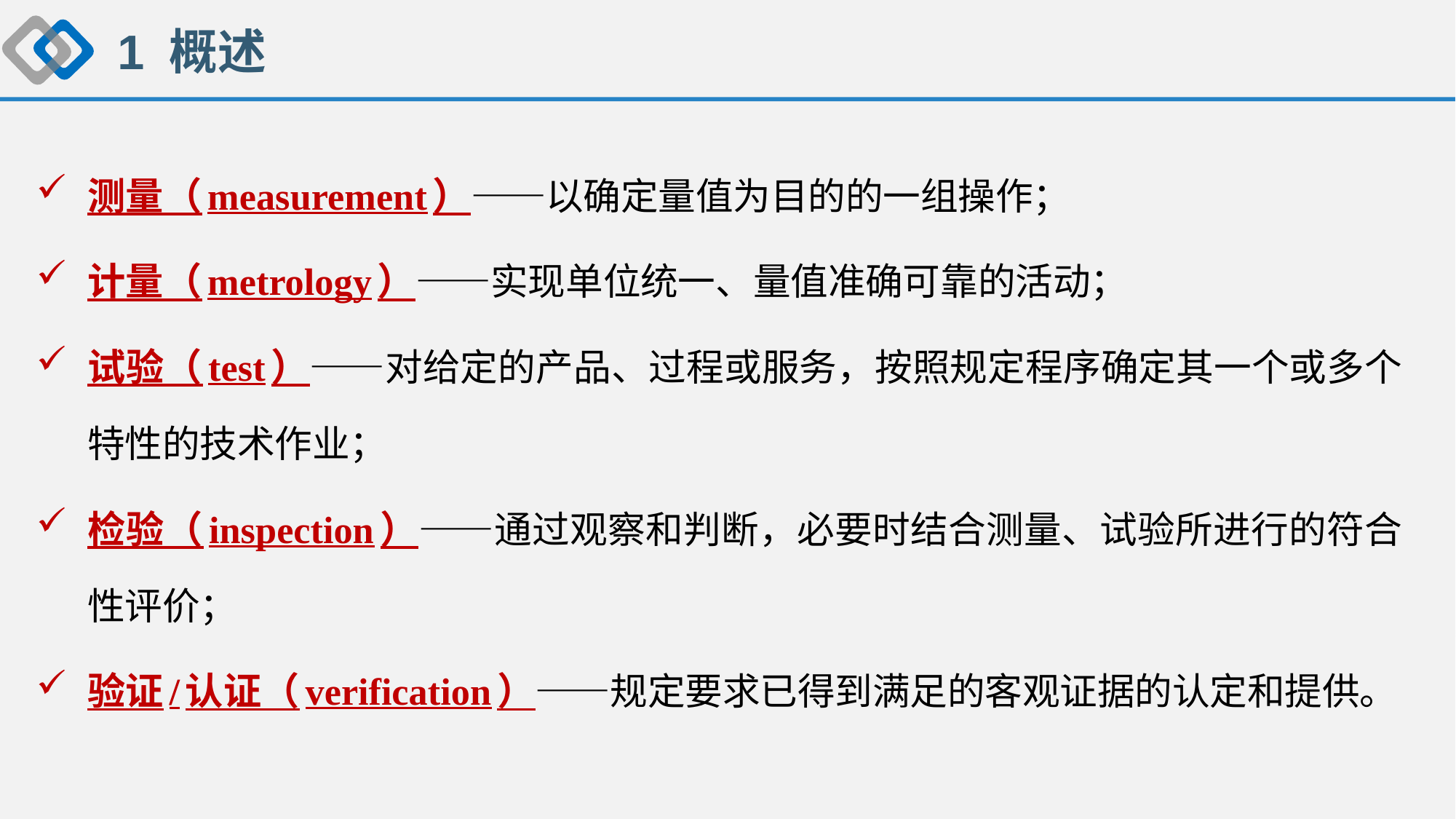

1 概述
测量（measurement）——以确定量值为目的的一组操作；
计量（metrology）——实现单位统一、量值准确可靠的活动；
试验（test）——对给定的产品、过程或服务，按照规定程序确定其一个或多个特性的技术作业；
检验（inspection）——通过观察和判断，必要时结合测量、试验所进行的符合性评价；
验证/认证（verification）——规定要求已得到满足的客观证据的认定和提供。